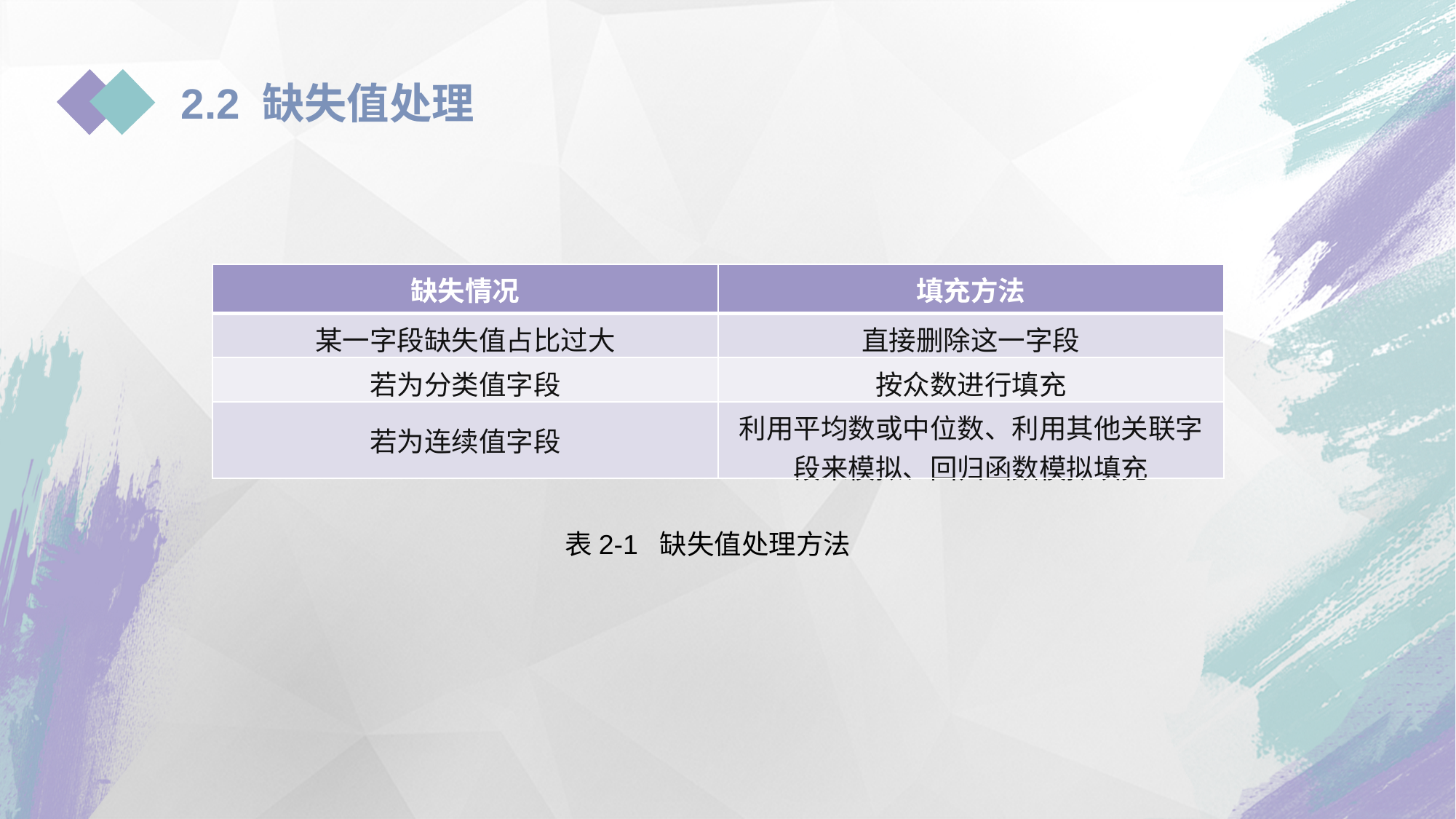

2.2 缺失值处理

| 缺失情况 | 填充方法 |
| --- | --- |
| 某一字段缺失值占比过大 | 直接删除这一字段 |
| 若为分类值字段 | 按众数进行填充 |
| 若为连续值字段 | 利用平均数或中位数、利用其他关联字段来模拟、回归函数模拟填充 |
表2-1  缺失值处理方法